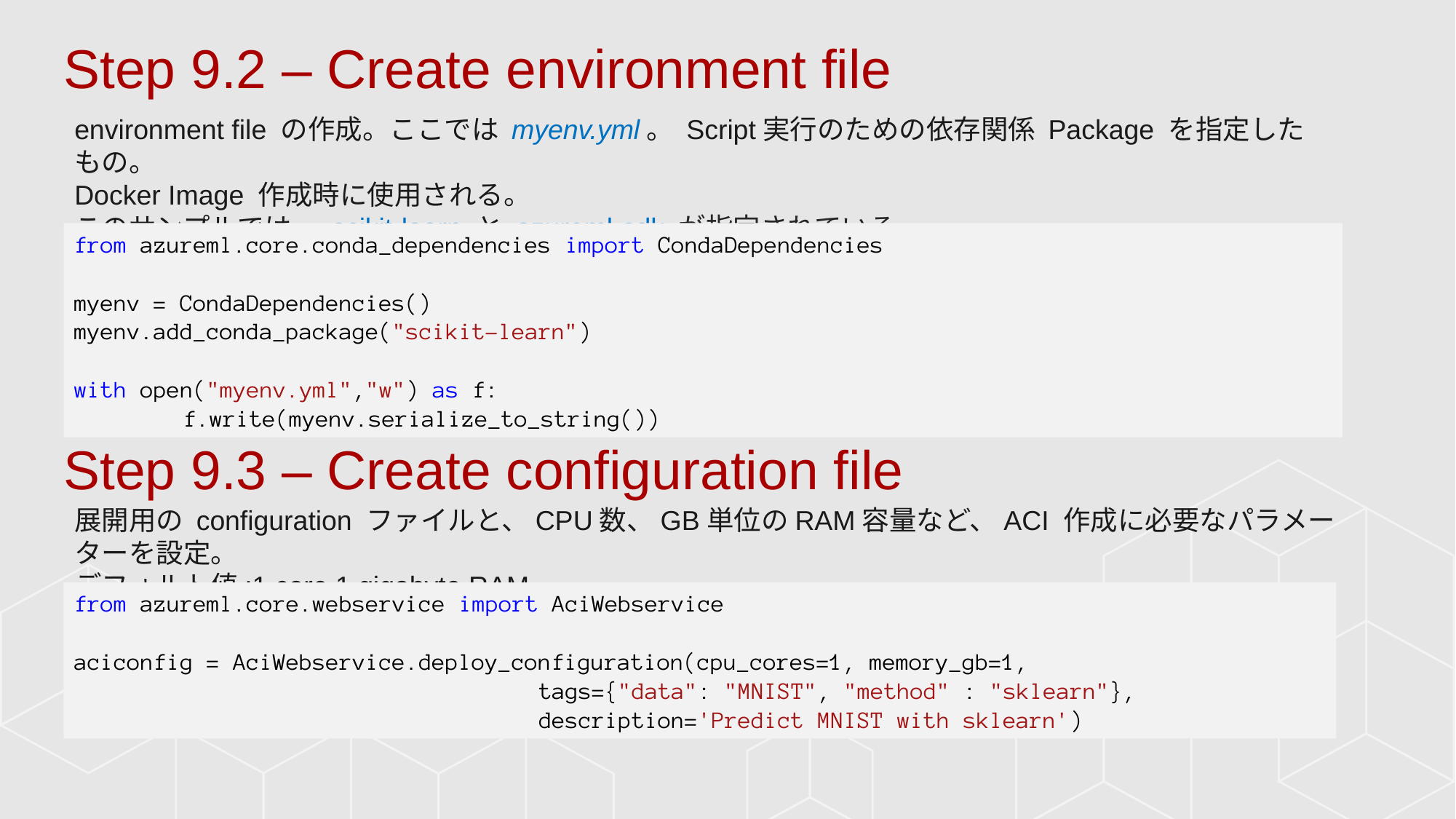

Step 9.2 – Create environment file
environment file の作成。ここでは myenv.yml。 Script実行のための依存関係 Package を指定したもの。
Docker Image 作成時に使用される。
このサンプルでは、 scikit-learn と azureml-sdk が指定されている
from azureml.core.conda_dependencies import CondaDependencies

myenv = CondaDependencies()
myenv.add_conda_package("scikit-learn")

with open("myenv.yml","w") as f:
	f.write(myenv.serialize_to_string())
Step 9.3 – Create configuration file
展開用の configuration ファイルと、CPU数、GB単位のRAM容量など、ACI 作成に必要なパラメーターを設定。
デフォルト値:1 core 1 gigabyte RAM
from azureml.core.webservice import AciWebservice

aciconfig = AciWebservice.deploy_configuration(cpu_cores=1, memory_gb=1,
                                   tags={"data": "MNIST", "method" : "sklearn"},
                                   description='Predict MNIST with sklearn')